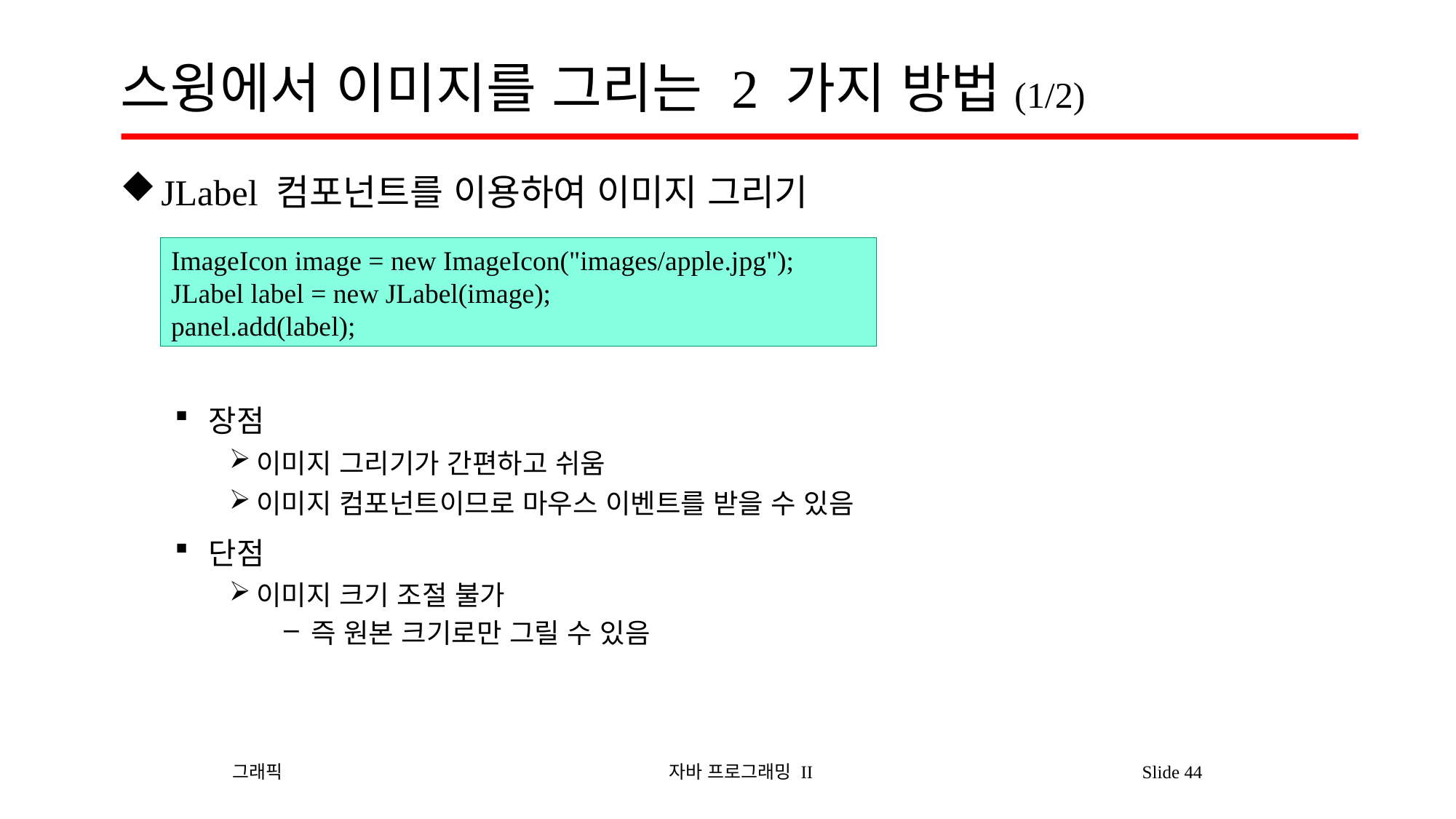

# 스윙에서 이미지를 그리는 2 가지 방법(1/2)
JLabel 컴포넌트를 이용하여 이미지 그리기

장점
이미지 그리기가 간편하고 쉬움
이미지 컴포넌트이므로 마우스 이벤트를 받을 수 있음
단점
이미지 크기 조절 불가
즉 원본 크기로만 그릴 수 있음

ImageIcon image = new ImageIcon("images/apple.jpg");
JLabel label = new JLabel(image);
panel.add(label);